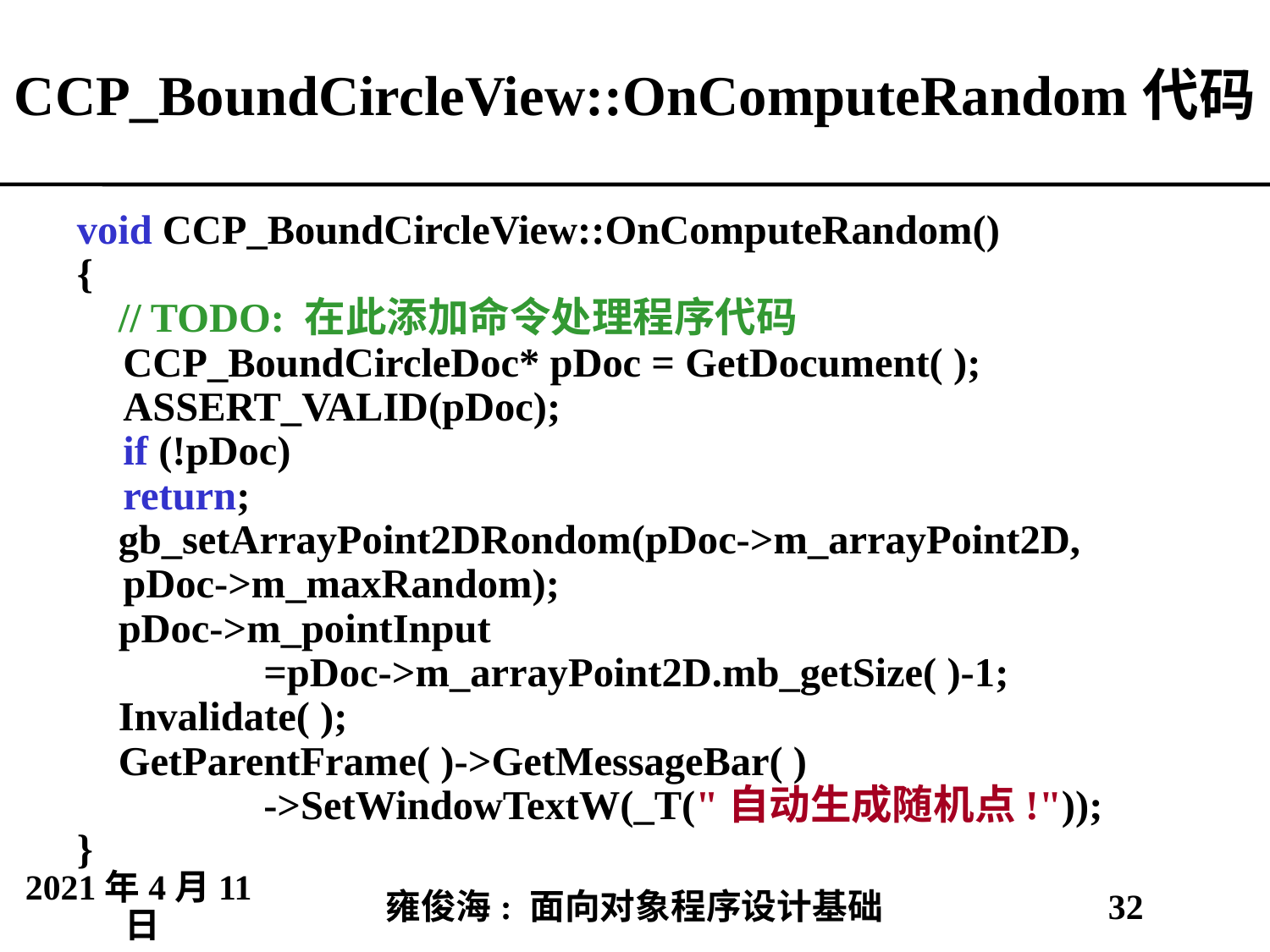

# CCP_BoundCircleView::OnComputeRandom代码

void CCP_BoundCircleView::OnComputeRandom()
{
    // TODO: 在此添加命令处理程序代码
	CCP_BoundCircleDoc* pDoc = GetDocument( );
	ASSERT_VALID(pDoc);
	if (!pDoc)
		return;
    gb_setArrayPoint2DRondom(pDoc->m_arrayPoint2D, pDoc->m_maxRandom);
    pDoc->m_pointInput
                  =pDoc->m_arrayPoint2D.mb_getSize( )-1;
    Invalidate( );
    GetParentFrame( )->GetMessageBar( )
                  ->SetWindowTextW(_T("自动生成随机点!"));
}
2021年4月11日
雍俊海: 面向对象程序设计基础
32